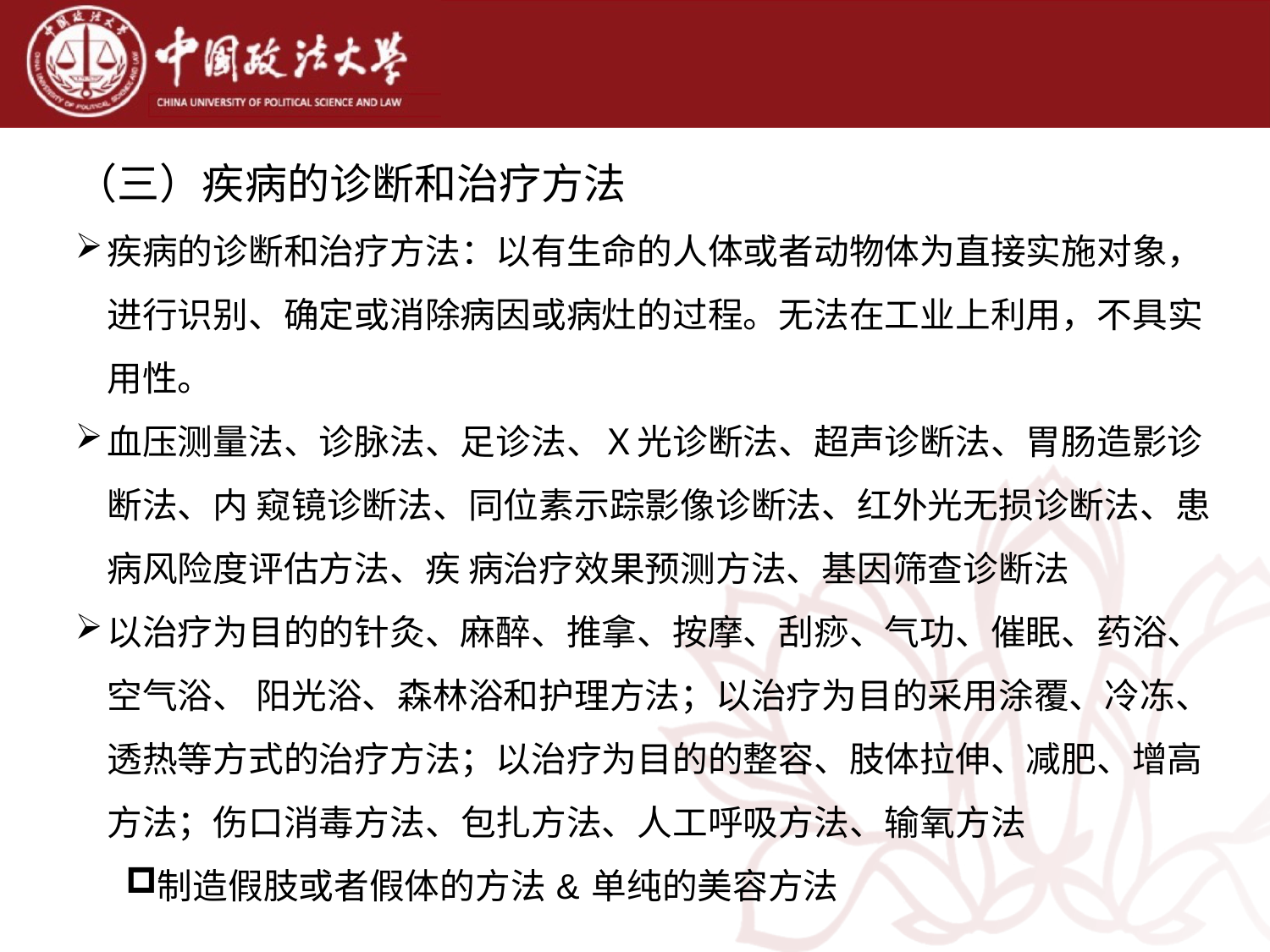

（三）疾病的诊断和治疗方法
疾病的诊断和治疗方法：以有生命的人体或者动物体为直接实施对象，进行识别、确定或消除病因或病灶的过程。无法在工业上利用，不具实用性。
血压测量法、诊脉法、足诊法、Ｘ光诊断法、超声诊断法、胃肠造影诊断法、内 窥镜诊断法、同位素示踪影像诊断法、红外光无损诊断法、患病风险度评估方法、疾 病治疗效果预测方法、基因筛查诊断法
以治疗为目的的针灸、麻醉、推拿、按摩、刮痧、气功、催眠、药浴、空气浴、 阳光浴、森林浴和护理方法；以治疗为目的采用涂覆、冷冻、透热等方式的治疗方法；以治疗为目的的整容、肢体拉伸、减肥、增高方法；伤口消毒方法、包扎方法、人工呼吸方法、输氧方法
制造假肢或者假体的方法 & 单纯的美容方法